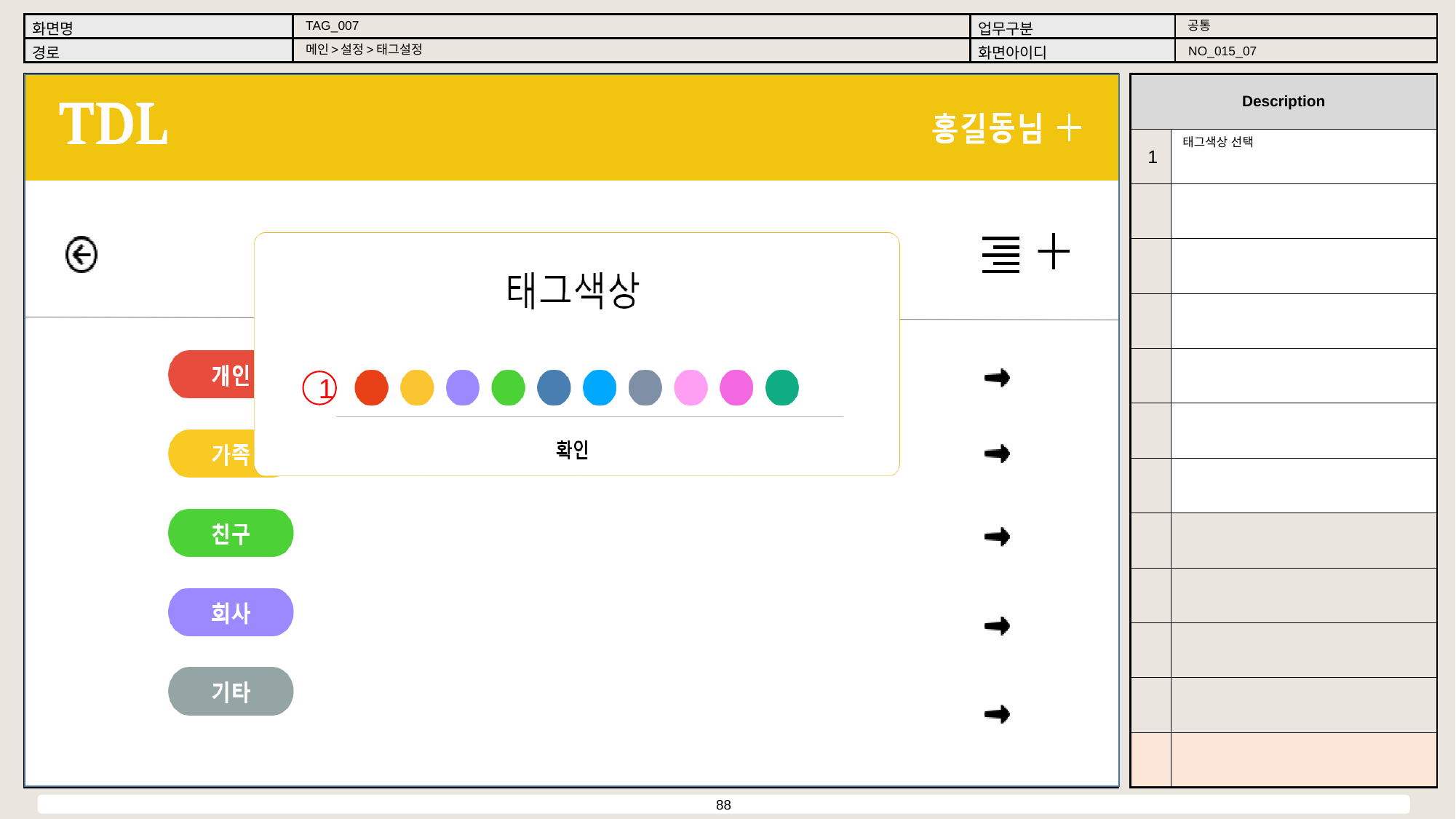

공통
TAG_007
메인>설정>태그설정
NO_015_07

태그색상 선택
1
1